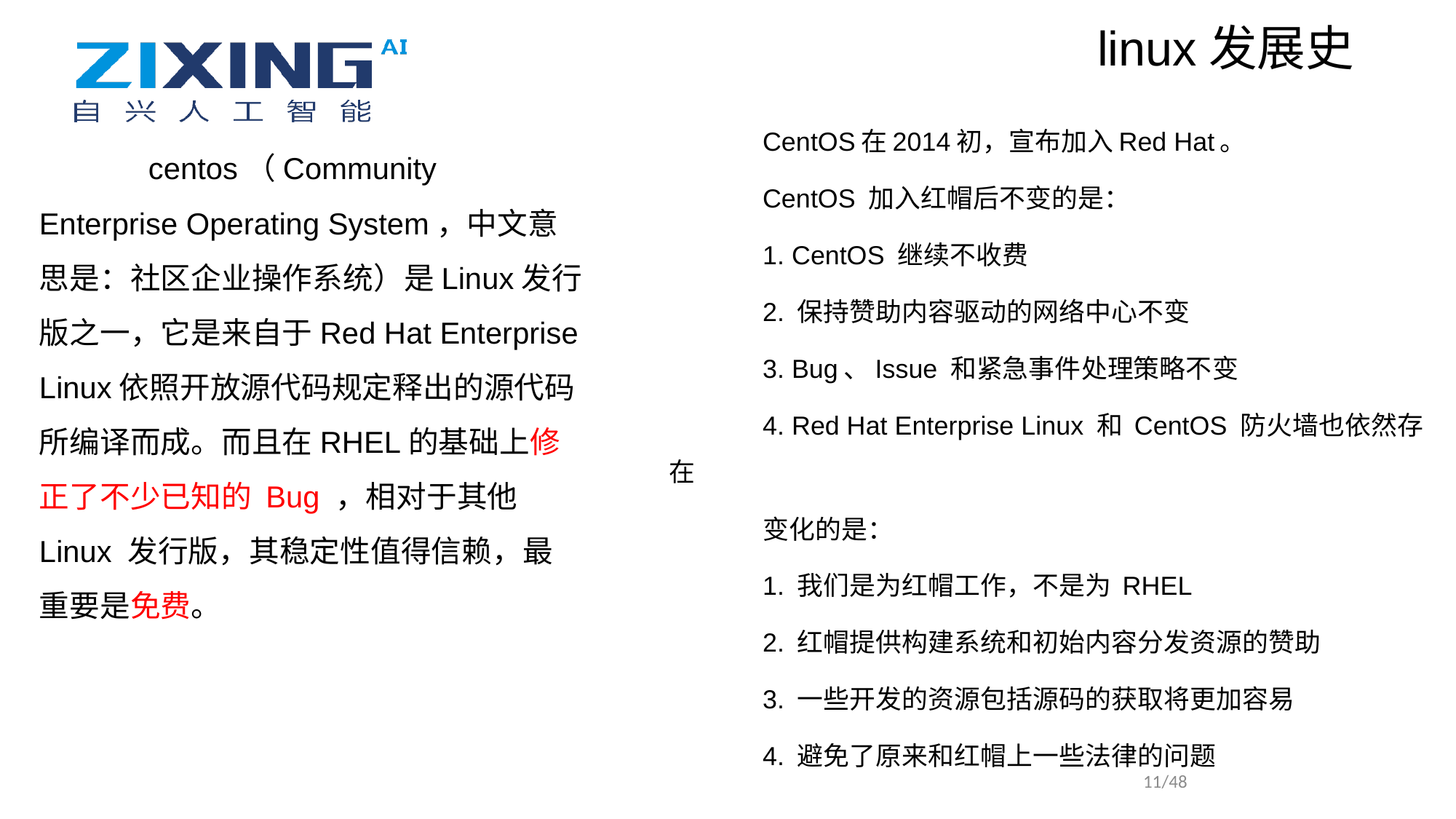

linux发展史
	CentOS在2014初，宣布加入Red Hat。
	CentOS 加入红帽后不变的是：
	1. CentOS 继续不收费
	2. 保持赞助内容驱动的网络中心不变
	3. Bug、Issue 和紧急事件处理策略不变
	4. Red Hat Enterprise Linux 和 CentOS 防火墙也依然存在
	变化的是：
	1. 我们是为红帽工作，不是为 RHEL
	2. 红帽提供构建系统和初始内容分发资源的赞助
	3. 一些开发的资源包括源码的获取将更加容易
	4. 避免了原来和红帽上一些法律的问题
	centos（Community Enterprise Operating System，中文意思是：社区企业操作系统）是Linux发行版之一，它是来自于Red Hat Enterprise Linux依照开放源代码规定释出的源代码所编译而成。而且在RHEL的基础上修正了不少已知的 Bug ，相对于其他 Linux 发行版，其稳定性值得信赖，最重要是免费。

11/48